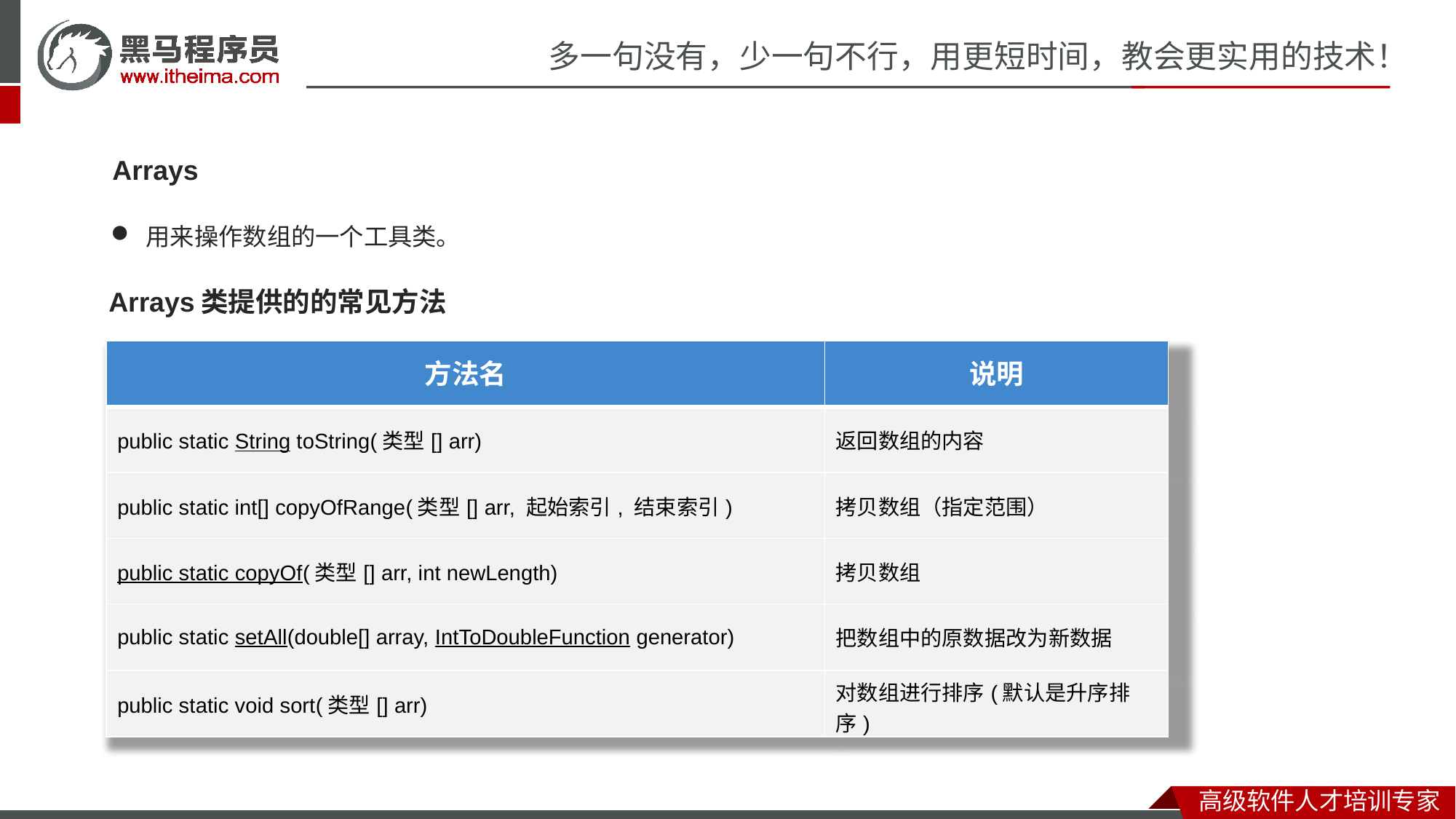

Arrays

 用来操作数组的一个工具类。
Arrays类提供的的常见方法
| 方法名 | 说明 |
| --- | --- |
| public static String toString​(类型[] arr) | 返回数组的内容 |
| public static int[] copyOfRange​(类型[] arr, 起始索引, 结束索引) | 拷贝数组（指定范围） |
| public static copyOf​(类型[] arr, int newLength) | 拷贝数组 |
| public static setAll​(double[] array, IntToDoubleFunction generator) | 把数组中的原数据改为新数据 |
| public static void sort​(类型[] arr) | 对数组进行排序(默认是升序排序) |